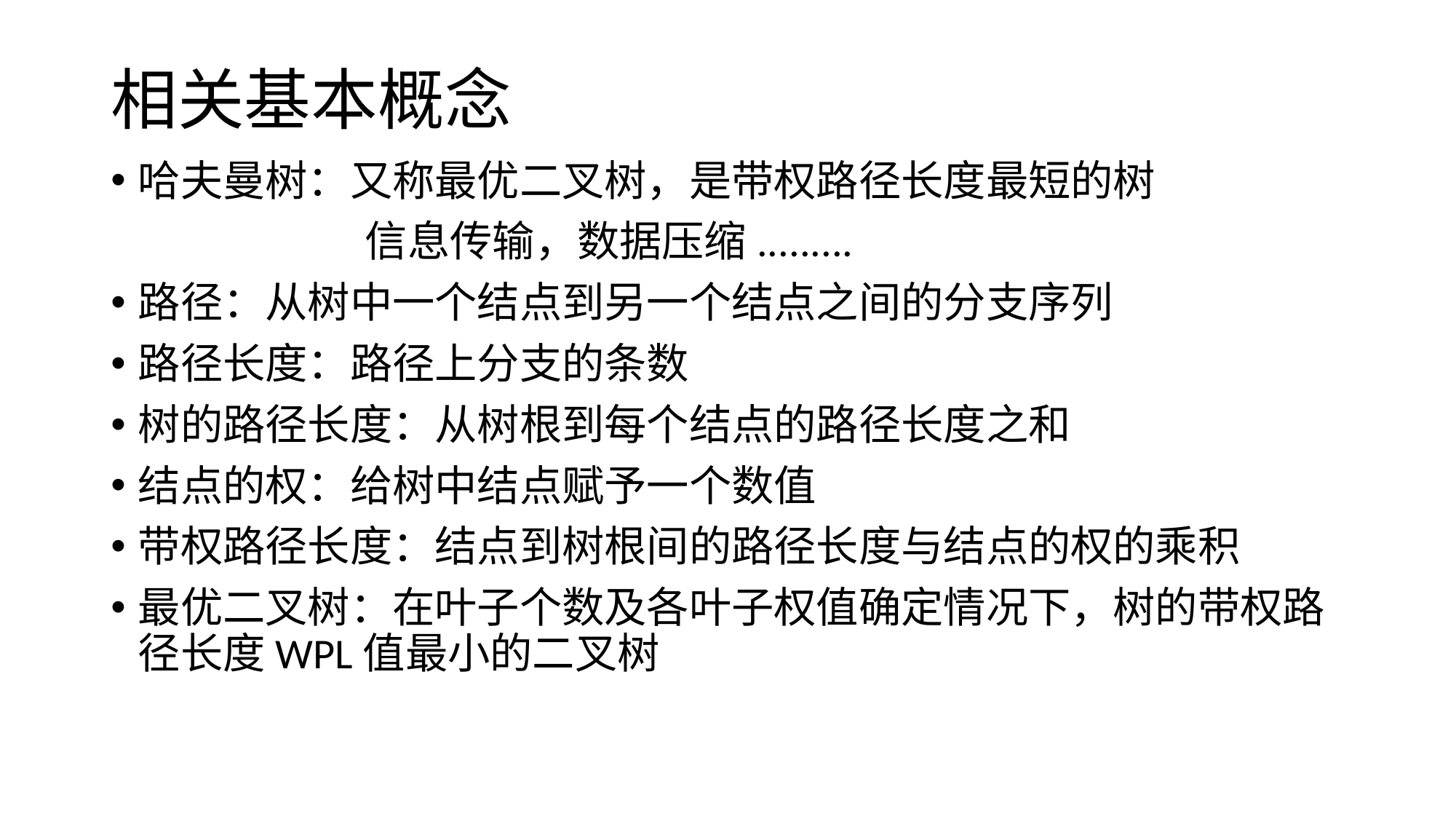

# 相关基本概念
哈夫曼树：又称最优二叉树，是带权路径长度最短的树
　　　　　　信息传输，数据压缩.........
路径：从树中一个结点到另一个结点之间的分支序列
路径长度：路径上分支的条数
树的路径长度：从树根到每个结点的路径长度之和
结点的权：给树中结点赋予一个数值
带权路径长度：结点到树根间的路径长度与结点的权的乘积
最优二叉树：在叶子个数及各叶子权值确定情况下，树的带权路径长度WPL值最小的二叉树